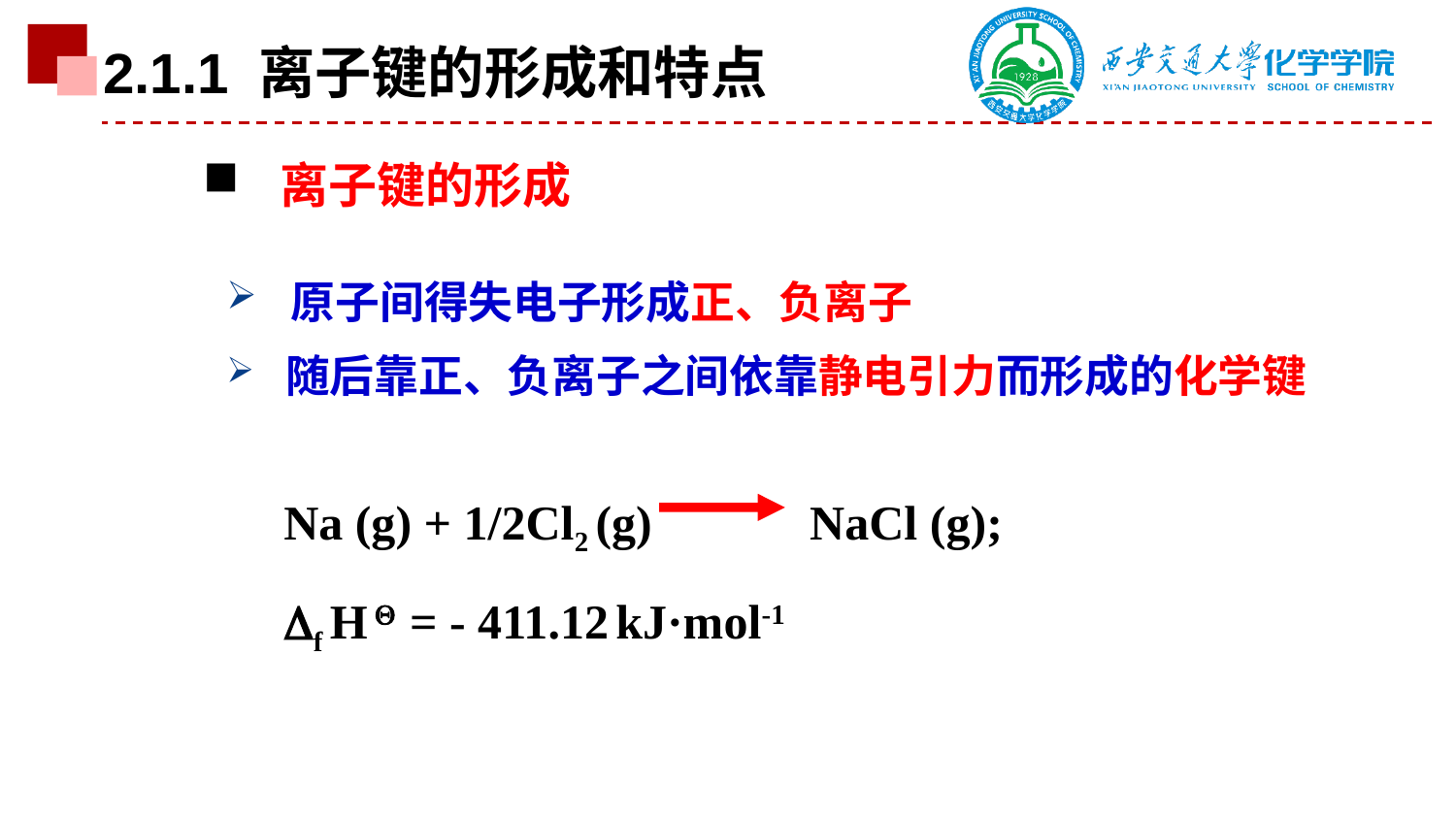

2.1.1 离子键的形成和特点
 离子键的形成
  原子间得失电子形成正、负离子
  随后靠正、负离子之间依靠静电引力而形成的化学键
Na (g) + 1/2Cl2 (g)             NaCl (g);
Δf H Θ  = - 411.12 kJ·mol-1